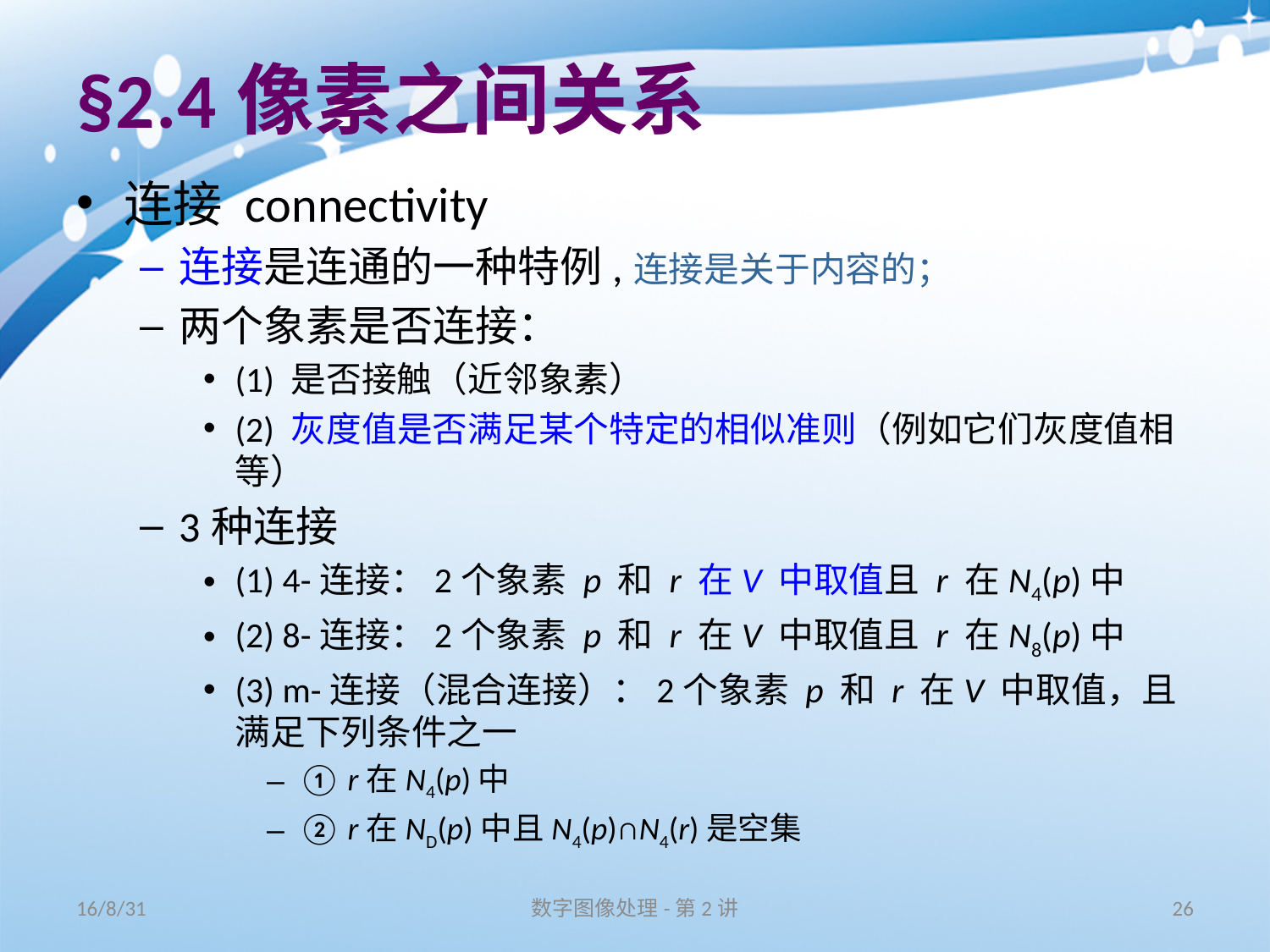

# §2.4像素之间关系
连接 connectivity
连接是连通的一种特例,连接是关于内容的；
两个象素是否连接：
(1) 是否接触（近邻象素）
(2) 灰度值是否满足某个特定的相似准则（例如它们灰度值相等）
3种连接
(1) 4-连接：2个象素 p 和 r 在V 中取值且 r 在N4(p)中
(2) 8-连接：2个象素 p 和 r 在V 中取值且 r 在N8(p)中
(3) m-连接（混合连接）：2个象素 p 和 r 在V 中取值，且满足下列条件之一
① r在N4(p)中
② r在ND(p)中且N4(p)∩N4(r)是空集

16/8/31
数字图像处理-第2讲
26